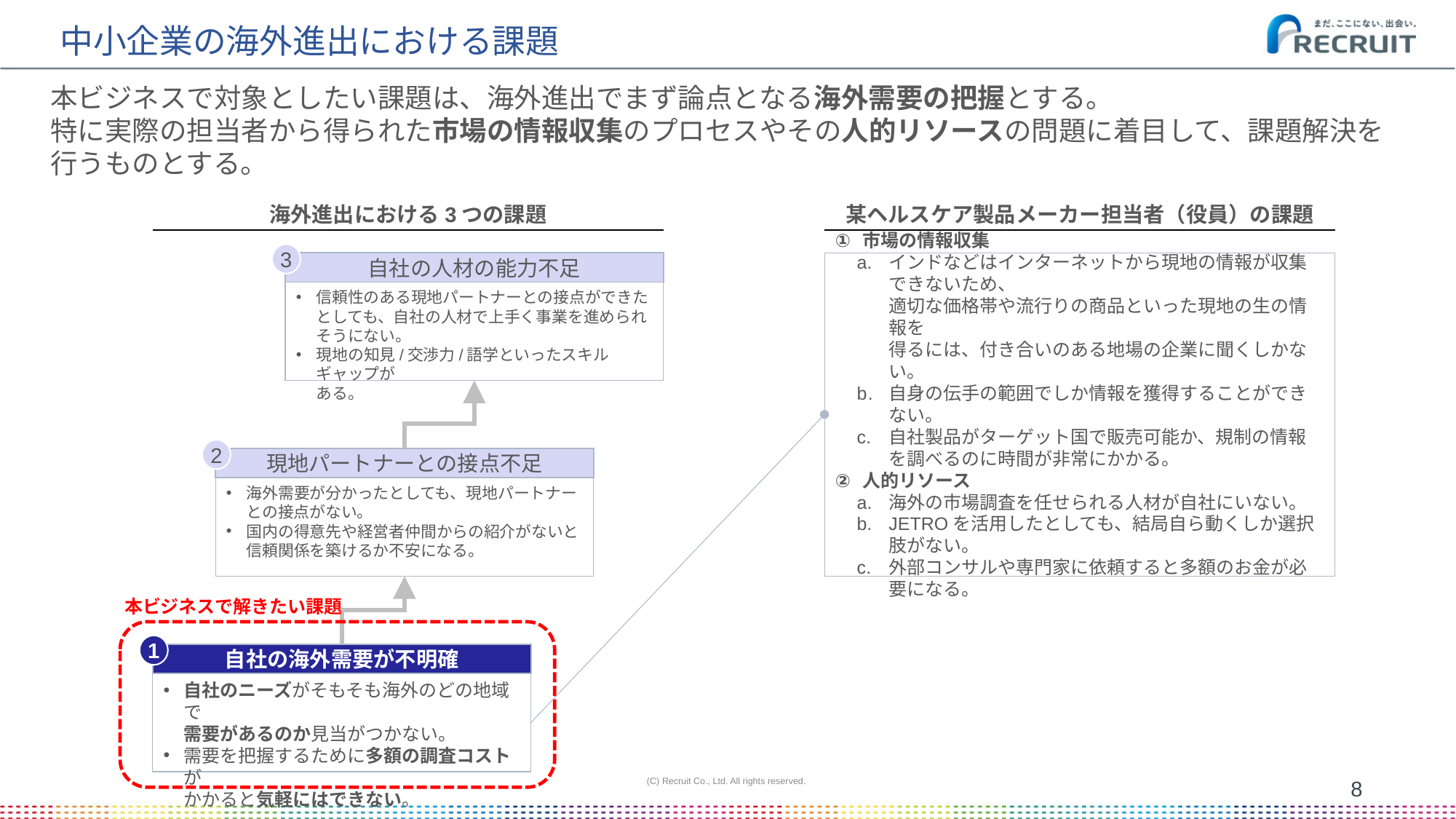

# 中小企業の海外進出における課題
本ビジネスで対象としたい課題は、海外進出でまず論点となる海外需要の把握とする。
特に実際の担当者から得られた市場の情報収集のプロセスやその人的リソースの問題に着目して、課題解決を行うものとする。
海外進出における3つの課題
某ヘルスケア製品メーカー担当者（役員）の課題
3
自社の人材の能力不足
市場の情報収集
インドなどはインターネットから現地の情報が収集できないため、
適切な価格帯や流行りの商品といった現地の生の情報を
得るには、付き合いのある地場の企業に聞くしかない。
自身の伝手の範囲でしか情報を獲得することができない。
自社製品がターゲット国で販売可能か、規制の情報を調べるのに時間が非常にかかる。
人的リソース
海外の市場調査を任せられる人材が自社にいない。
JETROを活用したとしても、結局自ら動くしか選択肢がない。
外部コンサルや専門家に依頼すると多額のお金が必要になる。
信頼性のある現地パートナーとの接点ができたとしても、自社の人材で上手く事業を進められそうにない。
現地の知見/交渉力/語学といったスキルギャップが
ある。
2
現地パートナーとの接点不足
海外需要が分かったとしても、現地パートナーとの接点がない。
国内の得意先や経営者仲間からの紹介がないと
信頼関係を築けるか不安になる。
本ビジネスで解きたい課題

1
自社の海外需要が不明確
自社のニーズがそもそも海外のどの地域で
需要があるのか見当がつかない。
需要を把握するために多額の調査コストが
かかると気軽にはできない。
(C) Recruit Co., Ltd. All rights reserved.